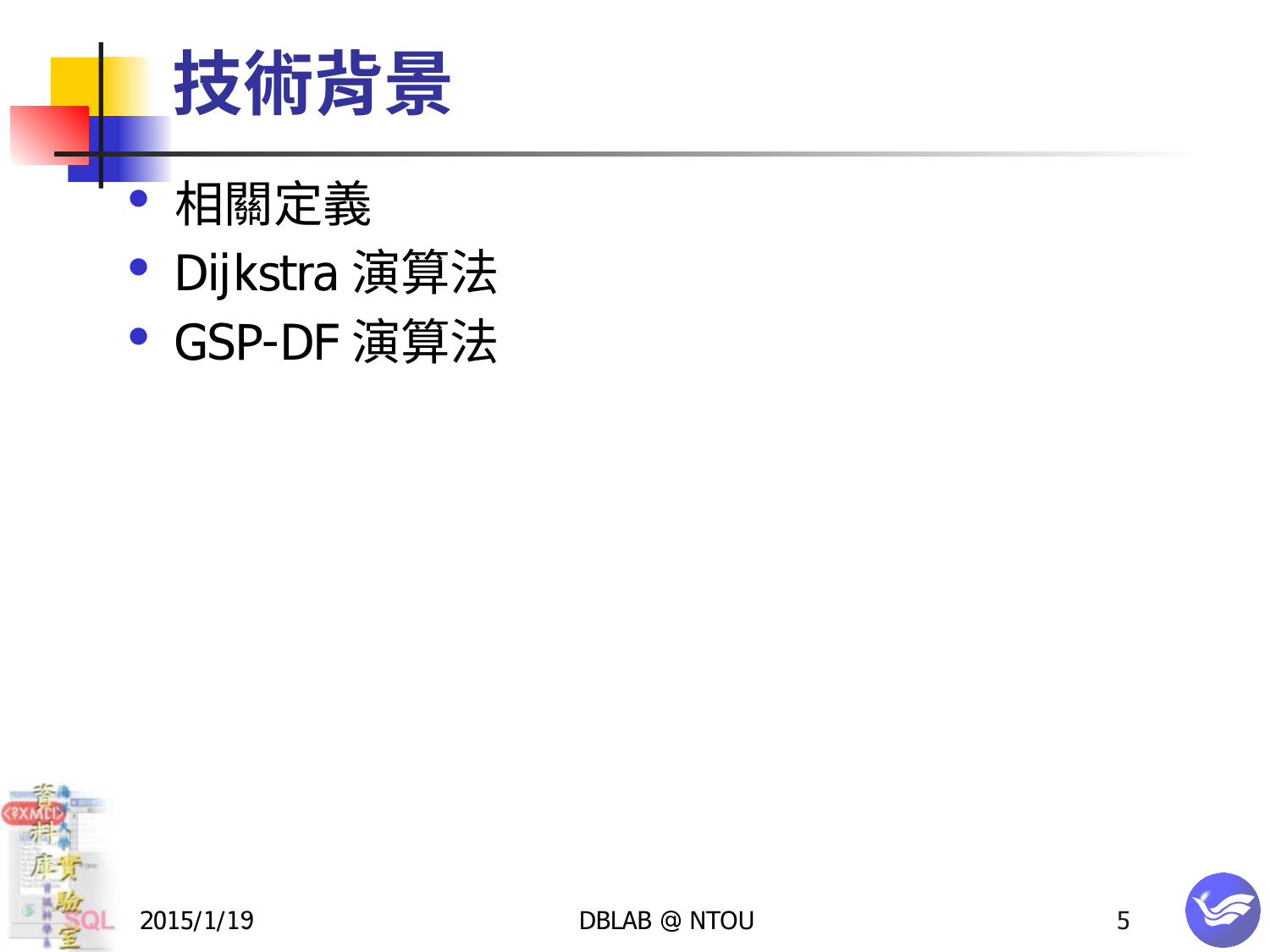

# 技術背景
相關定義
Dijkstra演算法
GSP-DF演算法
2015/1/19
DBLAB @ NTOU
5